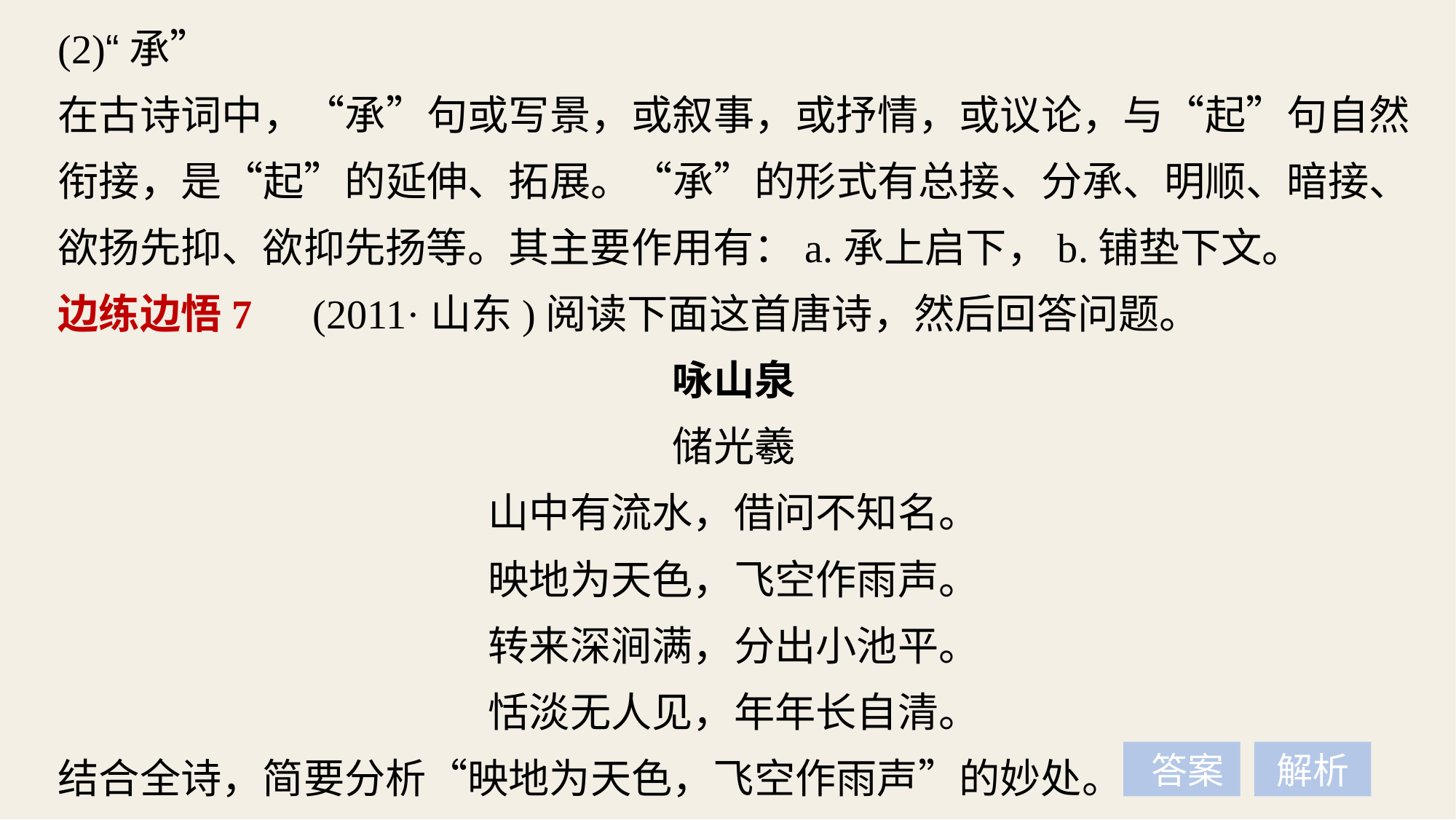

(2)“承”
在古诗词中，“承”句或写景，或叙事，或抒情，或议论，与“起”句自然衔接，是“起”的延伸、拓展。“承”的形式有总接、分承、明顺、暗接、欲扬先抑、欲抑先扬等。其主要作用有：a.承上启下，b.铺垫下文。
边练边悟7　(2011·山东)阅读下面这首唐诗，然后回答问题。
咏山泉
储光羲
山中有流水，借问不知名。
映地为天色，飞空作雨声。
转来深涧满，分出小池平。
恬淡无人见，年年长自清。
结合全诗，简要分析“映地为天色，飞空作雨声”的妙处。

解析
 答案